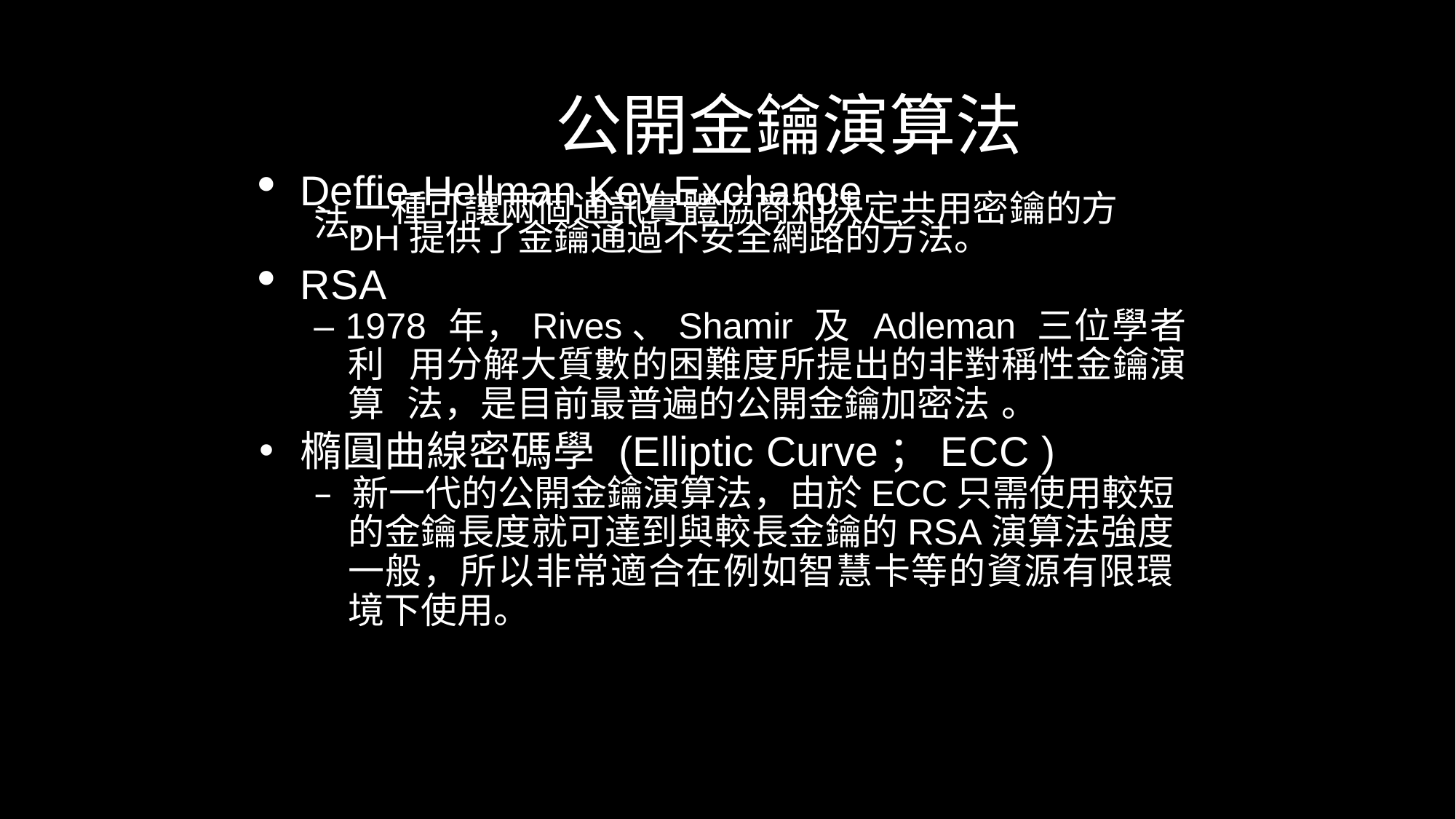

公開金鑰演算法
Deffie-Hellman Key Exchange
– 一種可讓兩個通訊實體協商和決定共用密鑰的方法，
DH提供了金鑰通過不安全網路的方法。
RSA
– 1978 年，Rives、Shamir 及 Adleman 三位學者利  用分解大質數的困難度所提出的非對稱性金鑰演算  法，是目前最普遍的公開金鑰加密法 。
橢圓曲線密碼學 (Elliptic Curve；ECC )
– 新一代的公開金鑰演算法，由於ECC只需使用較短  的金鑰長度就可達到與較長金鑰的RSA演算法強度  一般，所以非常適合在例如智慧卡等的資源有限環  境下使用。